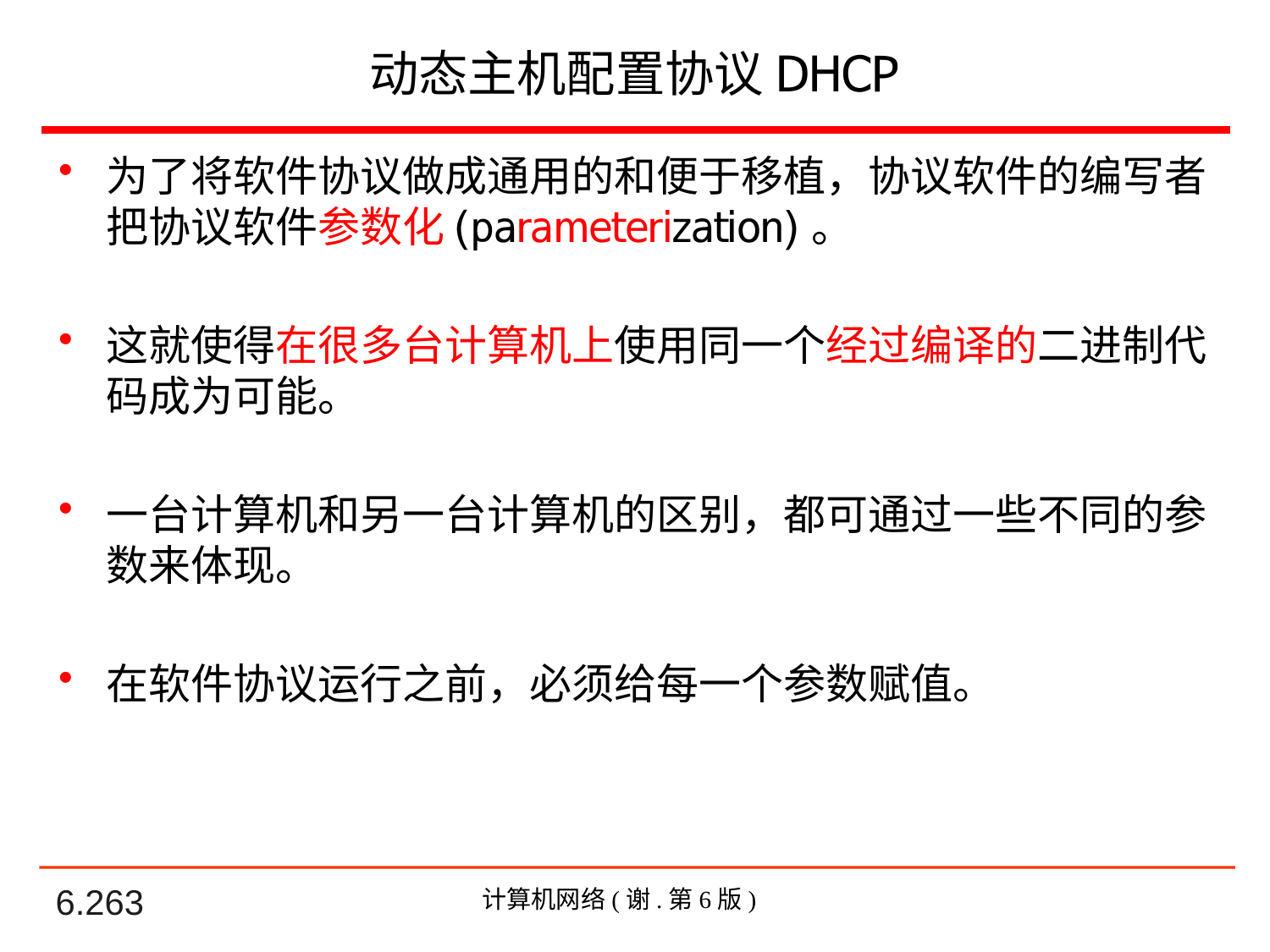

# 动态主机配置协议DHCP
为了将软件协议做成通用的和便于移植，协议软件的编写者把协议软件参数化(parameterization)。

这就使得在很多台计算机上使用同一个经过编译的二进制代码成为可能。

一台计算机和另一台计算机的区别，都可通过一些不同的参数来体现。

在软件协议运行之前，必须给每一个参数赋值。